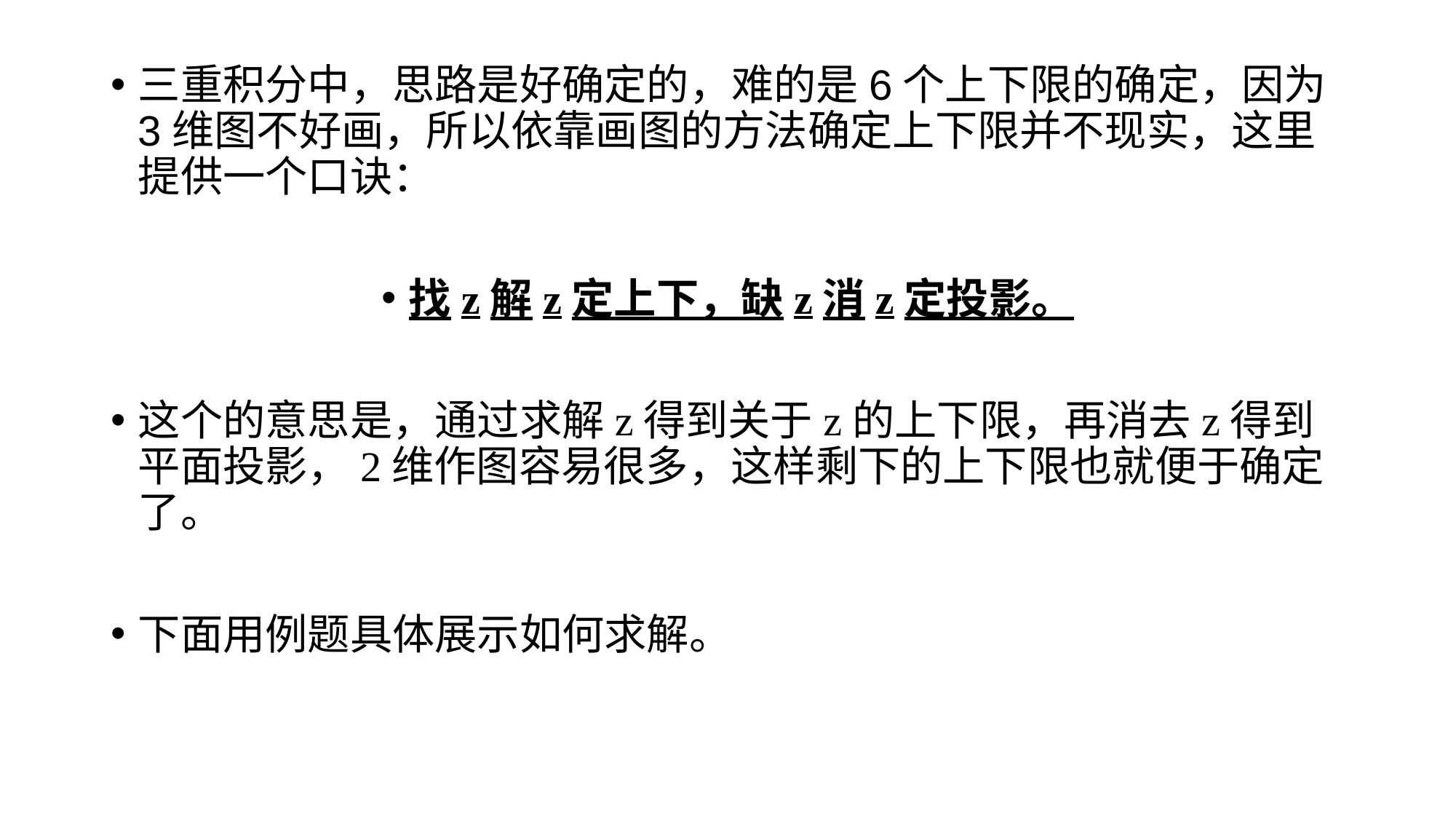

三重积分中，思路是好确定的，难的是6个上下限的确定，因为3维图不好画，所以依靠画图的方法确定上下限并不现实，这里提供一个口诀：

找z解z定上下，缺z消z定投影。

这个的意思是，通过求解z得到关于z的上下限，再消去z得到平面投影，2维作图容易很多，这样剩下的上下限也就便于确定了。

下面用例题具体展示如何求解。